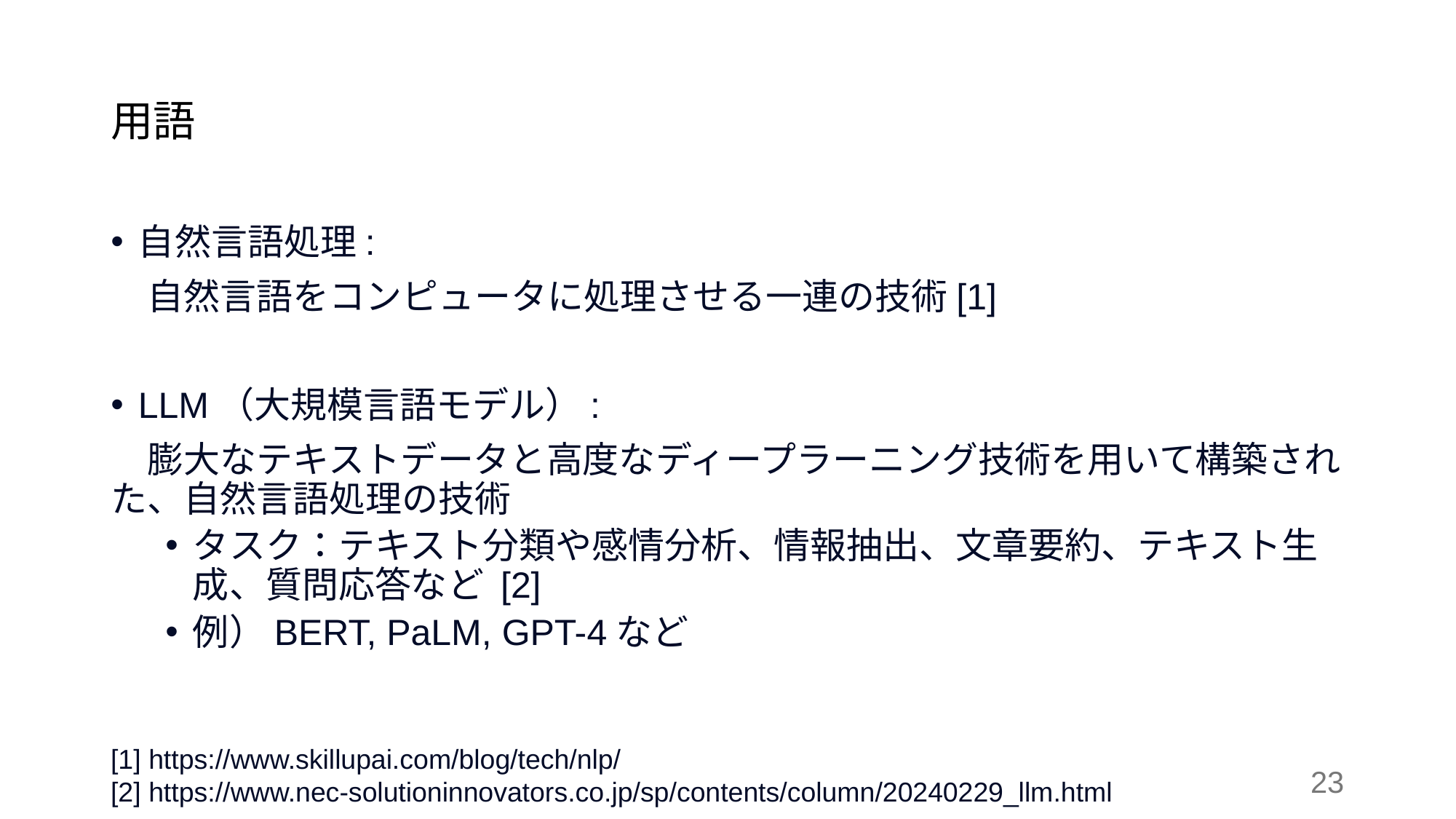

# 用語
自然言語処理:
　自然言語をコンピュータに処理させる一連の技術[1]

LLM（大規模言語モデル）:
　膨大なテキストデータと高度なディープラーニング技術を用いて構築された、自然言語処理の技術
タスク：テキスト分類や感情分析、情報抽出、文章要約、テキスト生成、質問応答など [2]
例）BERT, PaLM, GPT-4など
[1] https://www.skillupai.com/blog/tech/nlp/
[2] https://www.nec-solutioninnovators.co.jp/sp/contents/column/20240229_llm.html
23